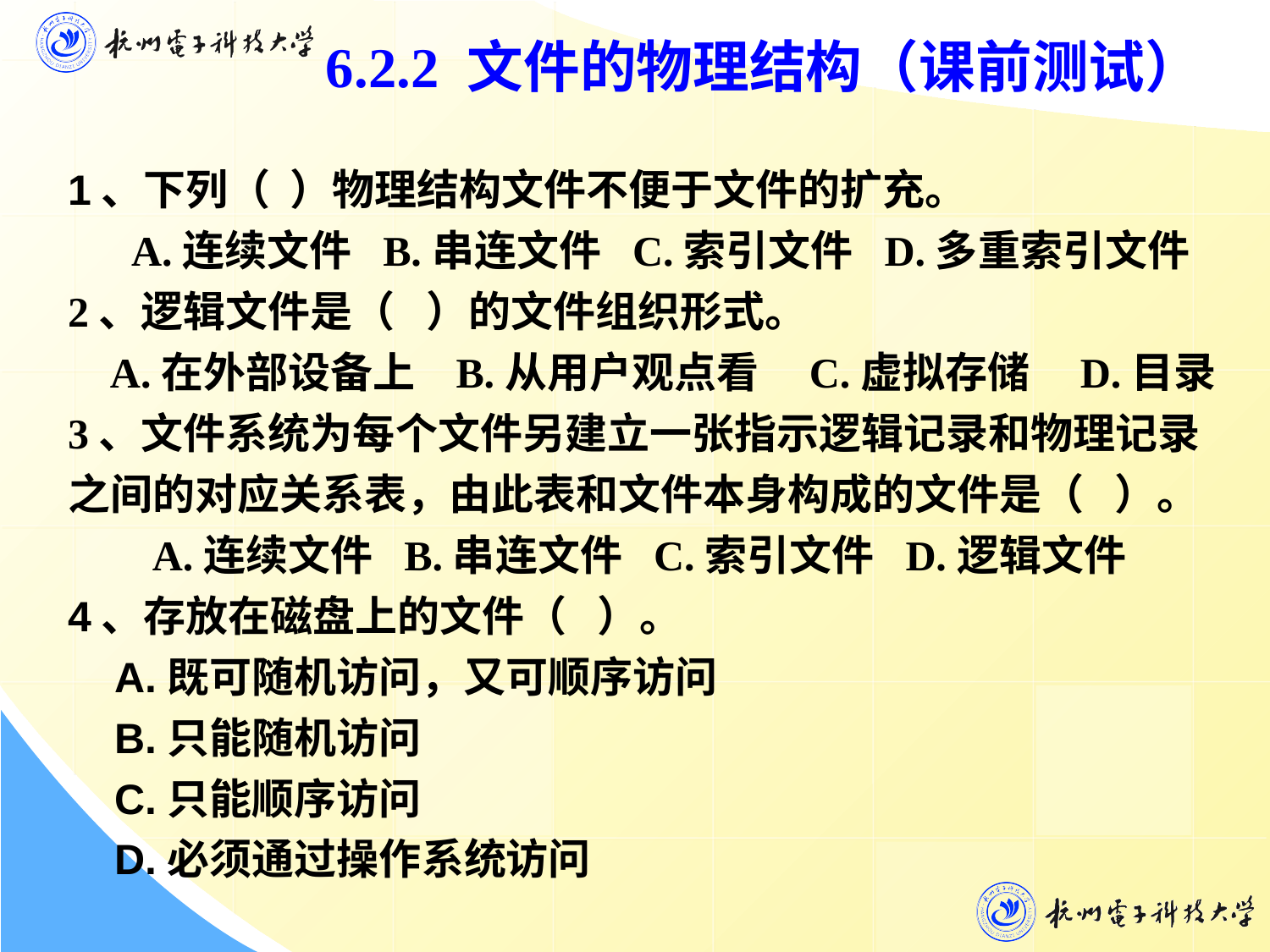

6.2.2 文件的物理结构（课前测试）
1、下列（  ）物理结构文件不便于文件的扩充。
      A.连续文件 B.串连文件 C.索引文件 D.多重索引文件
2、逻辑文件是（  ）的文件组织形式。
   A.在外部设备上  B.从用户观点看   C.虚拟存储   D.目录
3、文件系统为每个文件另建立一张指示逻辑记录和物理记录之间的对应关系表，由此表和文件本身构成的文件是（  ）。
        A.连续文件 B.串连文件 C.索引文件 D.逻辑文件
4、存放在磁盘上的文件（  ）。
    A.既可随机访问，又可顺序访问
    B.只能随机访问
    C.只能顺序访问
    D.必须通过操作系统访问